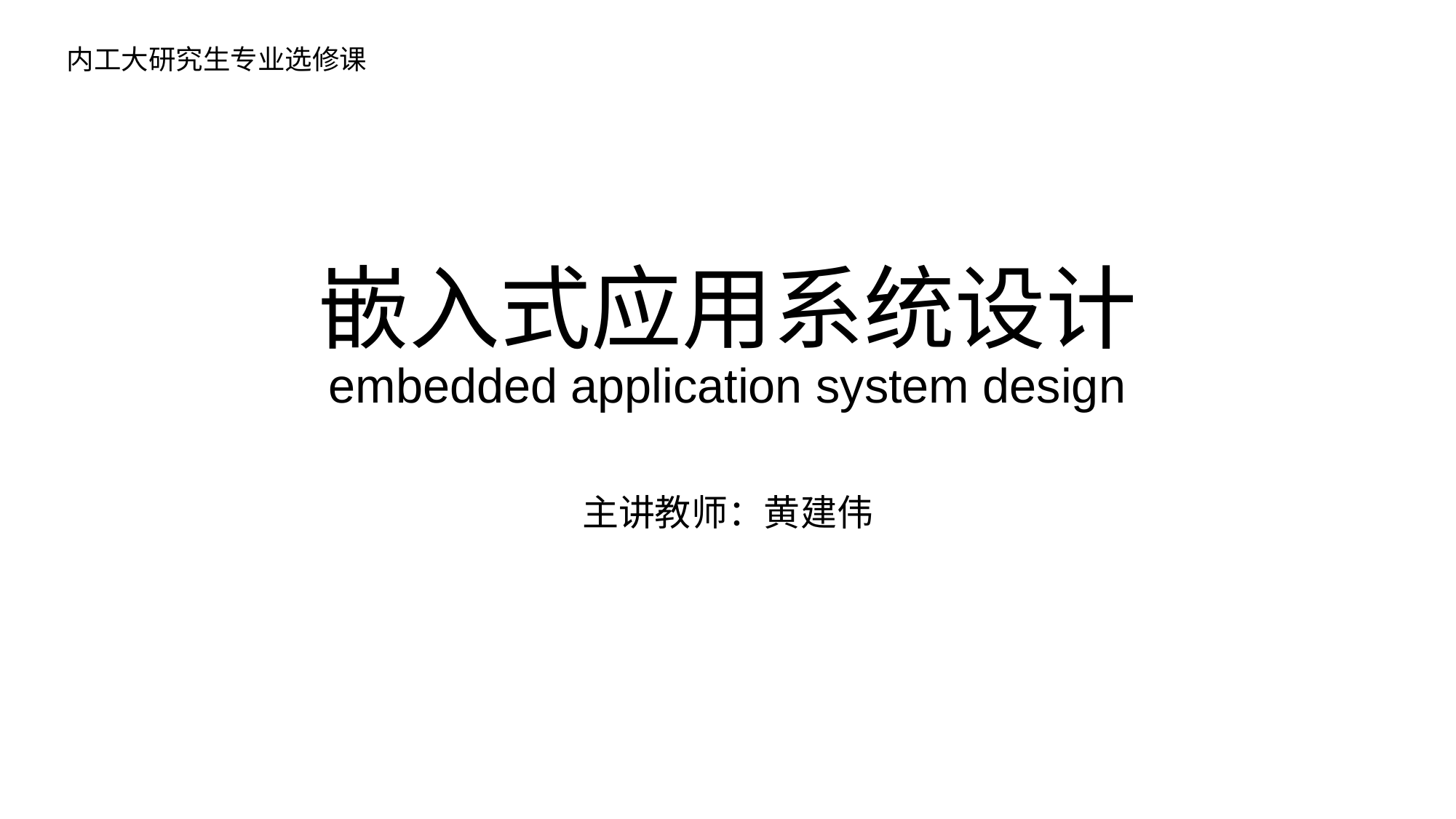

内工大研究生专业选修课
# 嵌入式应用系统设计 embedded application system design

主讲教师：黄建伟